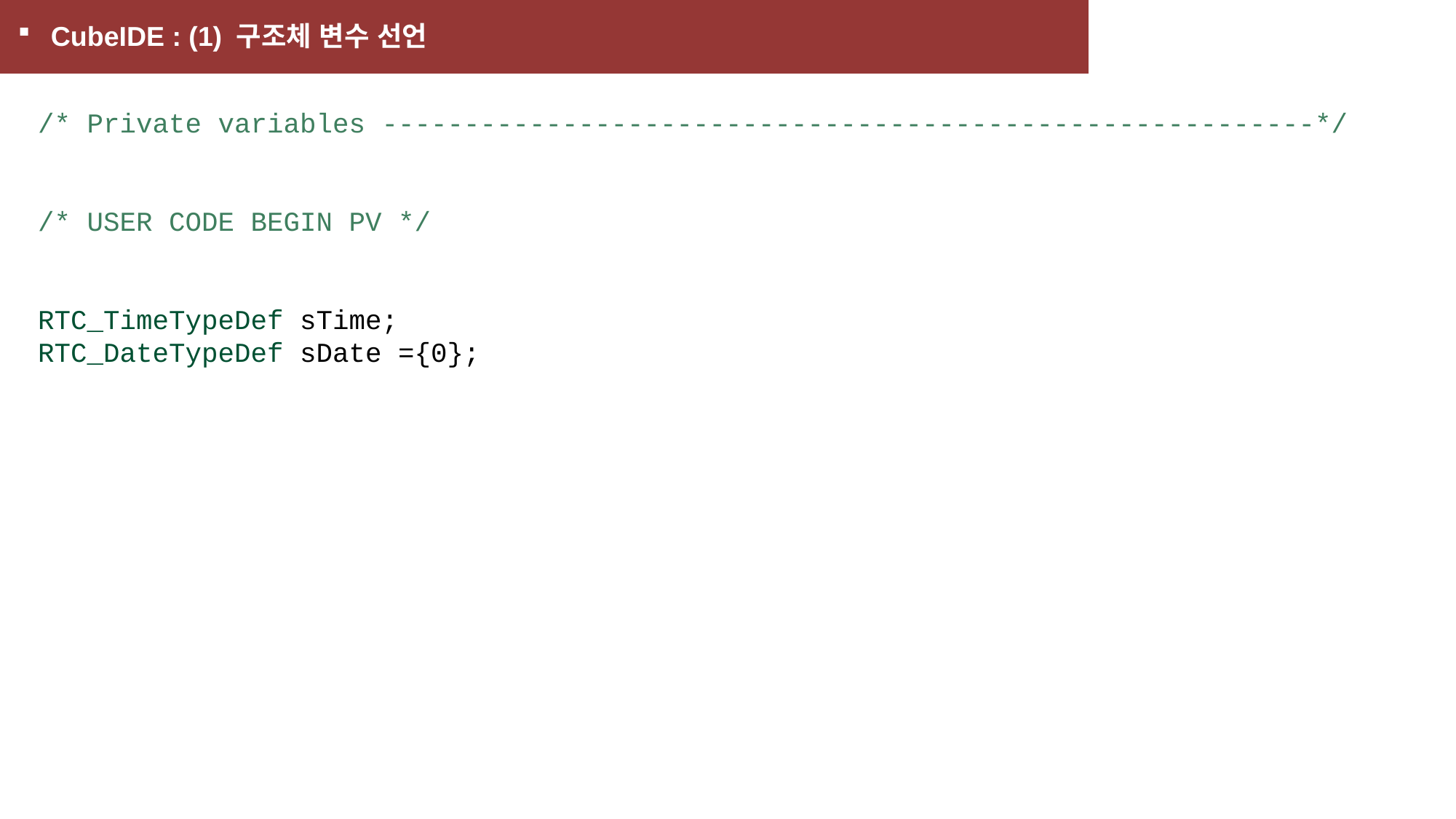

CubeIDE : (1) 구조체 변수 선언
/* Private variables ---------------------------------------------------------*/

/* USER CODE BEGIN PV */

RTC_TimeTypeDef sTime;
RTC_DateTypeDef sDate ={0};